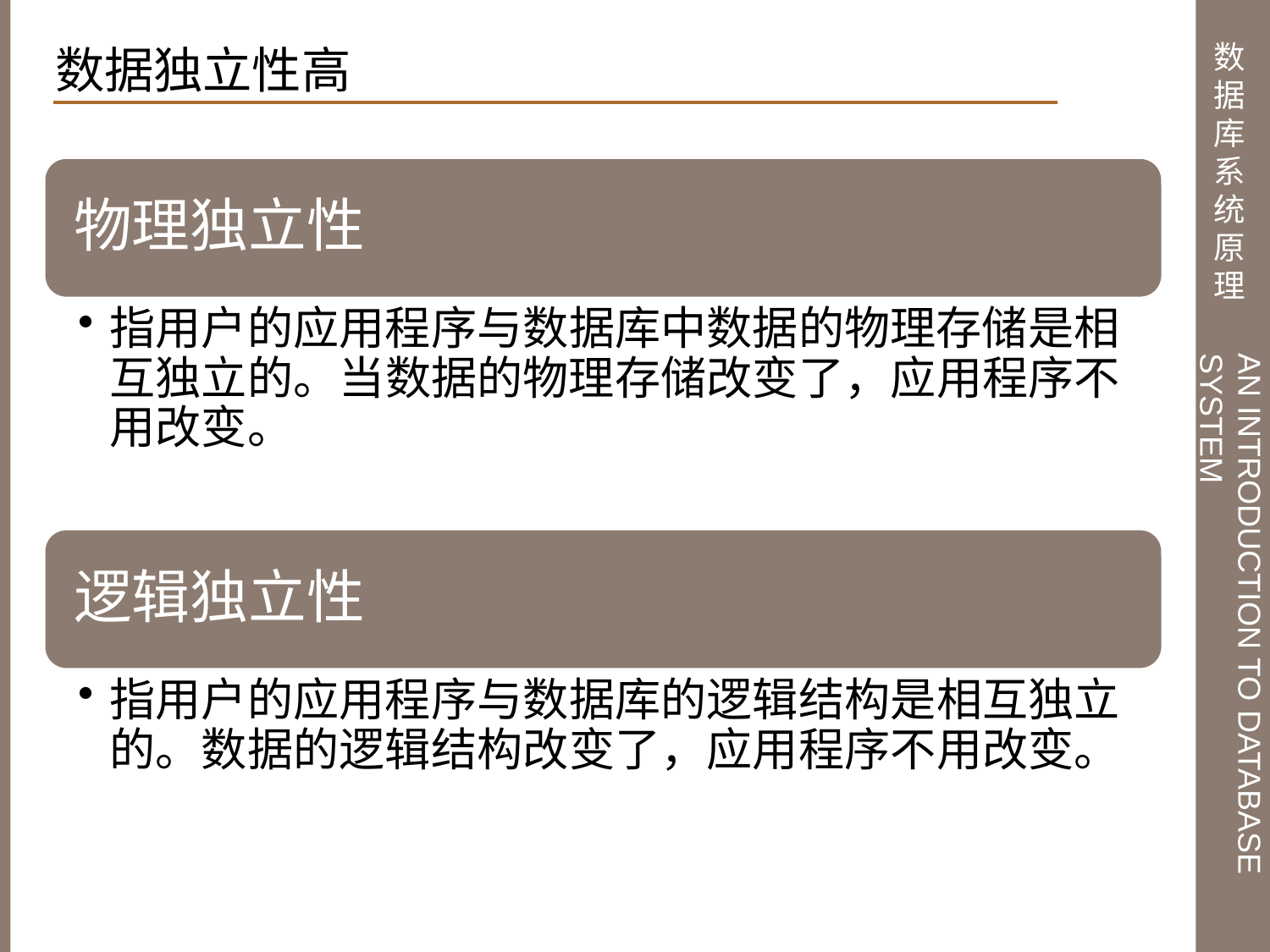

数据独立性高
物理独立性
指用户的应用程序与数据库中数据的物理存储是相互独立的。当数据的物理存储改变了，应用程序不用改变。
逻辑独立性
指用户的应用程序与数据库的逻辑结构是相互独立的。数据的逻辑结构改变了，应用程序不用改变。